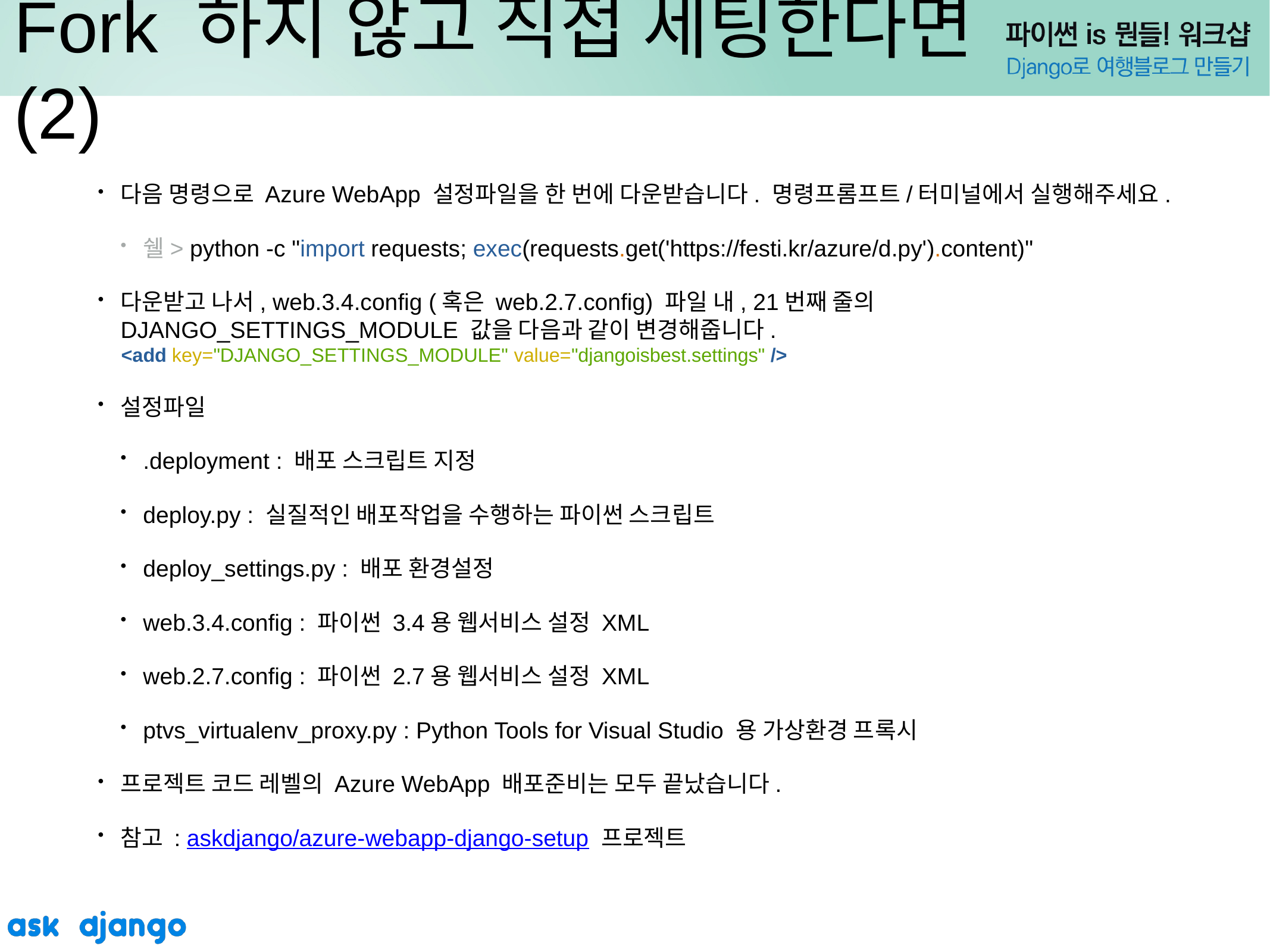

# Fork 하지 않고 직접 세팅한다면 (2)
다음 명령으로 Azure WebApp 설정파일을 한 번에 다운받습니다. 명령프롬프트/터미널에서 실행해주세요.
쉘> python -c "import requests; exec(requests.get('https://festi.kr/azure/d.py').content)"
다운받고 나서, web.3.4.config (혹은 web.2.7.config) 파일 내, 21번째 줄의 DJANGO_SETTINGS_MODULE 값을 다음과 같이 변경해줍니다.
<add key="DJANGO_SETTINGS_MODULE" value="djangoisbest.settings" />
설정파일
.deployment : 배포 스크립트 지정
deploy.py : 실질적인 배포작업을 수행하는 파이썬 스크립트
deploy_settings.py : 배포 환경설정
web.3.4.config : 파이썬 3.4용 웹서비스 설정 XML
web.2.7.config : 파이썬 2.7용 웹서비스 설정 XML
ptvs_virtualenv_proxy.py : Python Tools for Visual Studio 용 가상환경 프록시
프로젝트 코드 레벨의 Azure WebApp 배포준비는 모두 끝났습니다.
참고 : askdjango/azure-webapp-django-setup 프로젝트